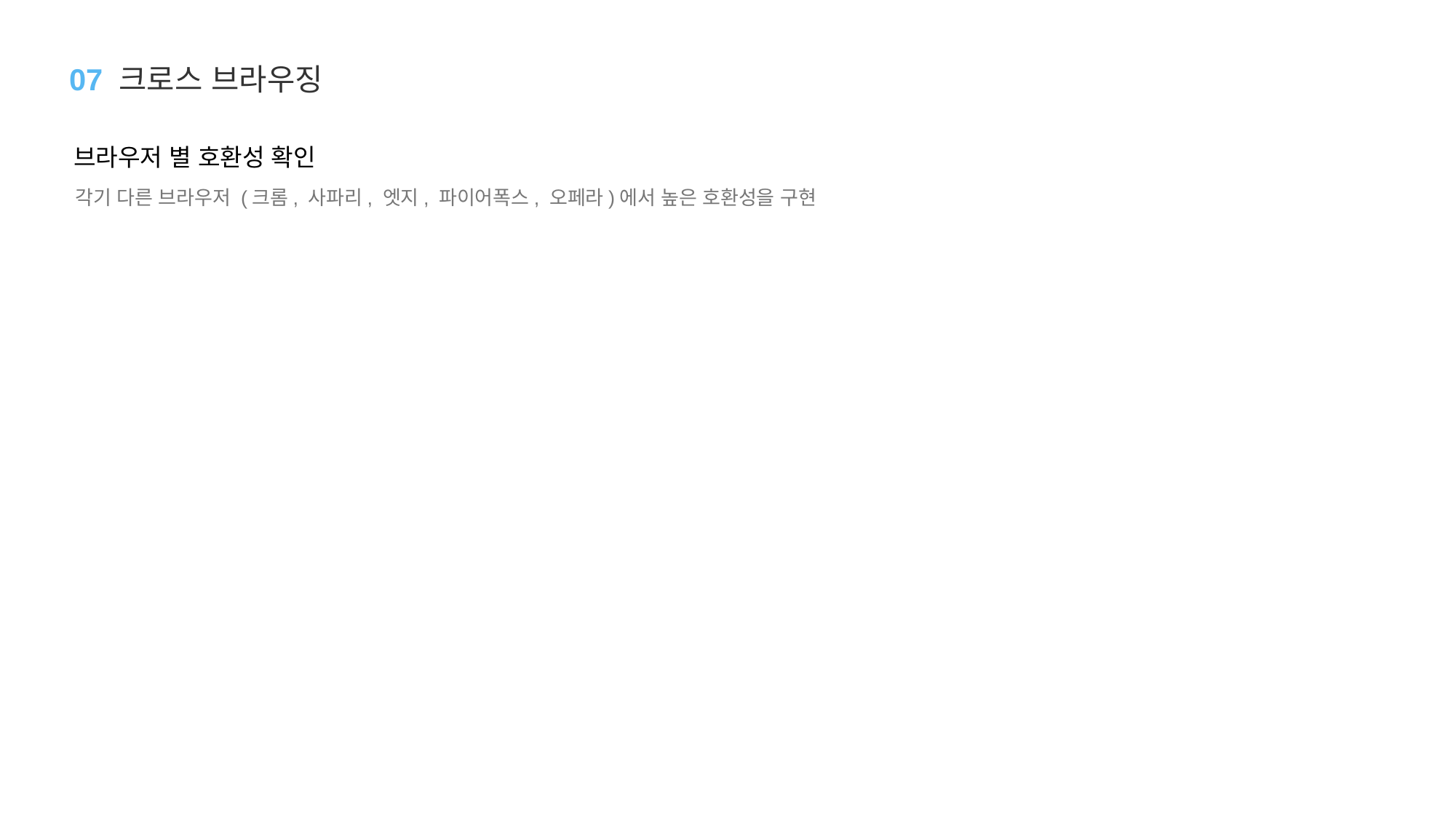

07 크로스 브라우징
브라우저 별 호환성 확인
각기 다른 브라우저 (크롬, 사파리, 엣지, 파이어폭스, 오페라)에서 높은 호환성을 구현